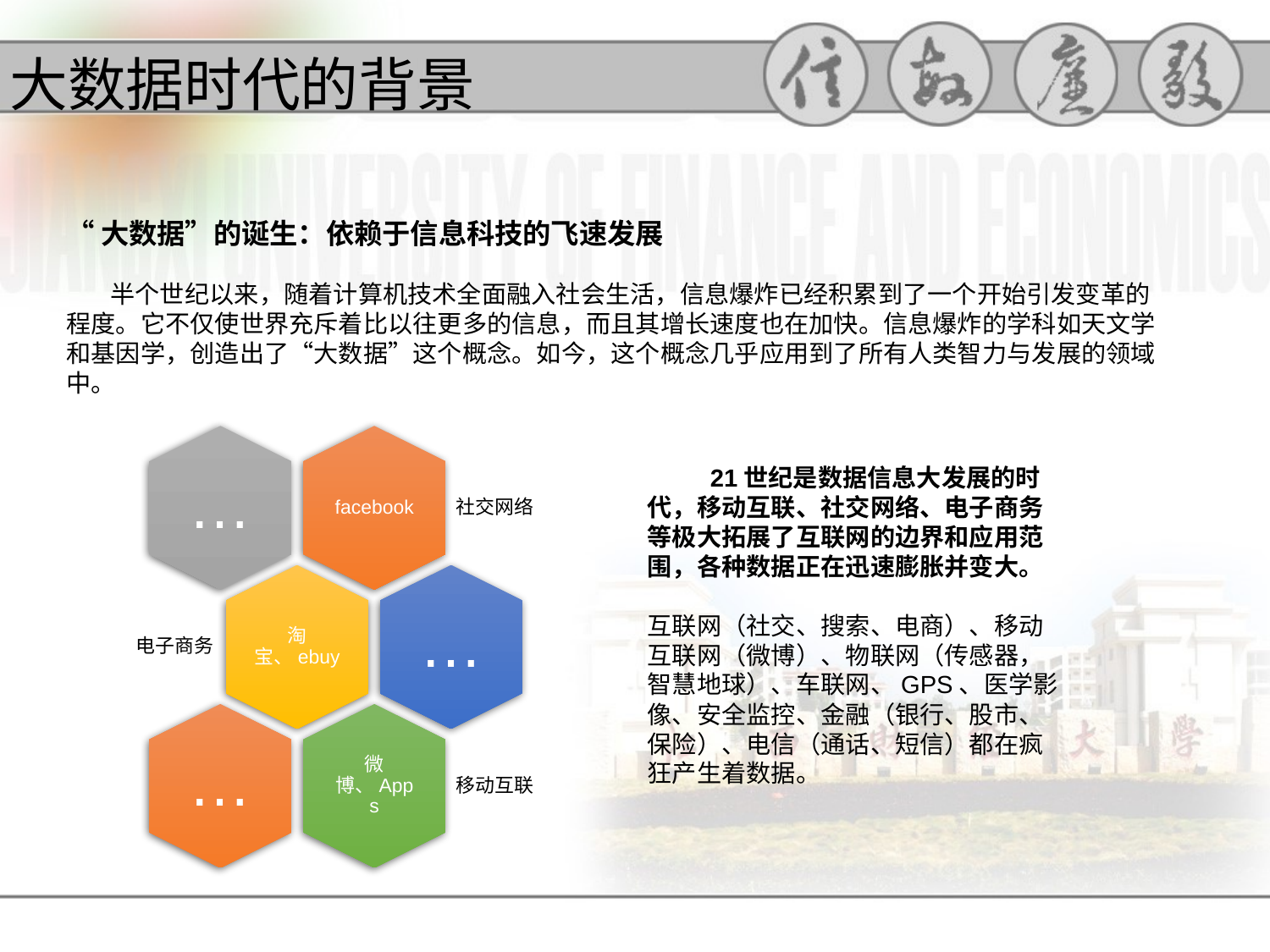

# 大数据时代的背景
“大数据”的诞生：依赖于信息科技的飞速发展

       半个世纪以来，随着计算机技术全面融入社会生活，信息爆炸已经积累到了一个开始引发变革的程度。它不仅使世界充斥着比以往更多的信息，而且其增长速度也在加快。信息爆炸的学科如天文学和基因学，创造出了“大数据”这个概念。如今，这个概念几乎应用到了所有人类智力与发展的领域中。
facebook
社交网络
…
淘宝、ebuy
电子商务
…
微博、Apps
移动互联
…
         21世纪是数据信息大发展的时代，移动互联、社交网络、电子商务等极大拓展了互联网的边界和应用范围，各种数据正在迅速膨胀并变大。

互联网（社交、搜索、电商）、移动互联网（微博）、物联网（传感器，智慧地球）、车联网、GPS、医学影像、安全监控、金融（银行、股市、保险）、电信（通话、短信）都在疯狂产生着数据。